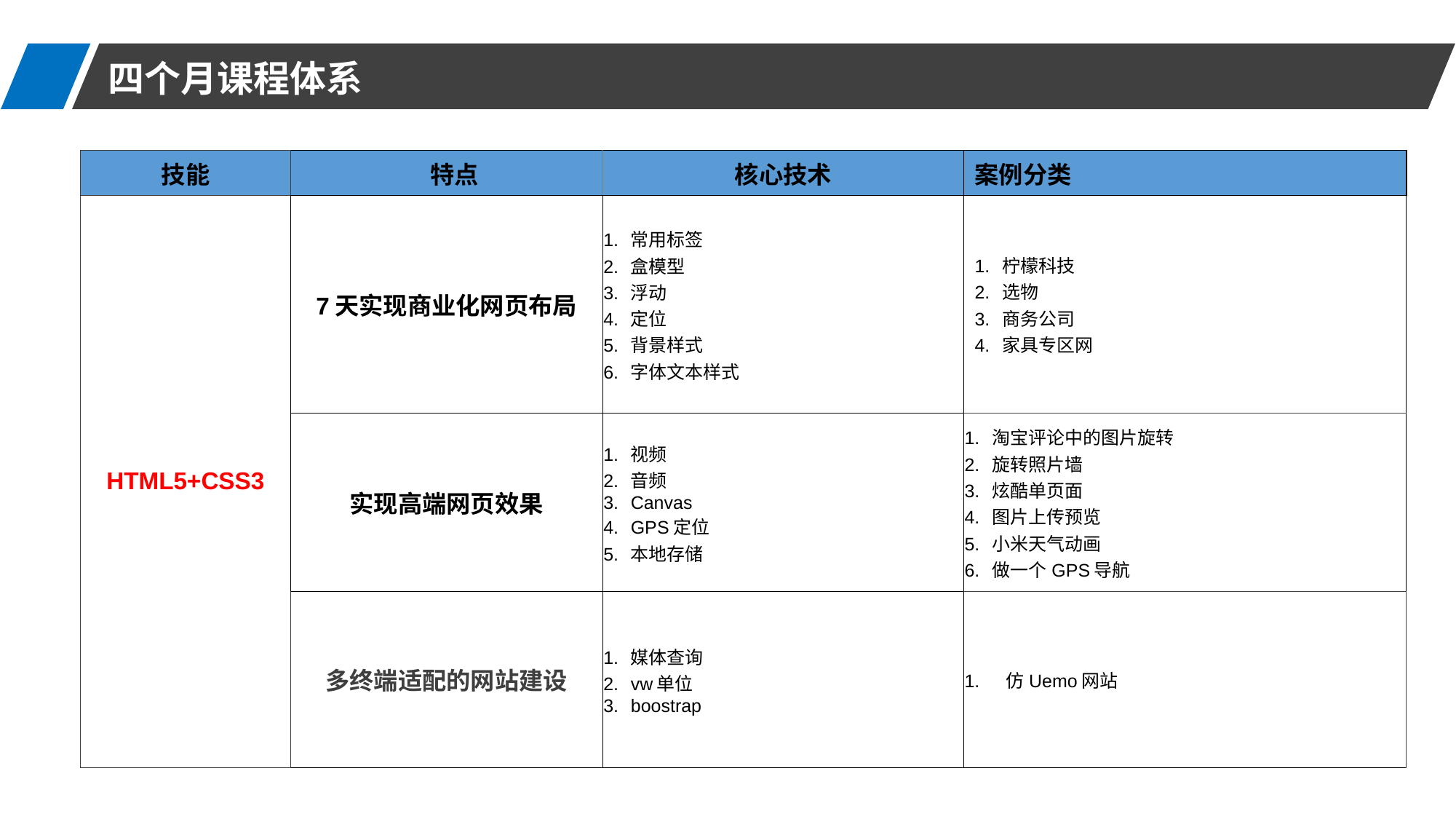

四个月课程体系
| 技能 | 特点 | 核心技术 | 案例分类 |
| --- | --- | --- | --- |
| HTML5+CSS3 | 7天实现商业化网页布局 | 常用标签 盒模型 浮动 定位 背景样式 字体文本样式 | 柠檬科技 选物 商务公司 家具专区网 |
|  | 实现高端网页效果 | 视频 音频 Canvas GPS定位 本地存储 | 淘宝评论中的图片旋转 旋转照片墙 炫酷单页面 图片上传预览 小米天气动画 做一个GPS导航 |
|  | 多终端适配的网站建设 | 媒体查询 vw单位 boostrap | 仿Uemo网站 |